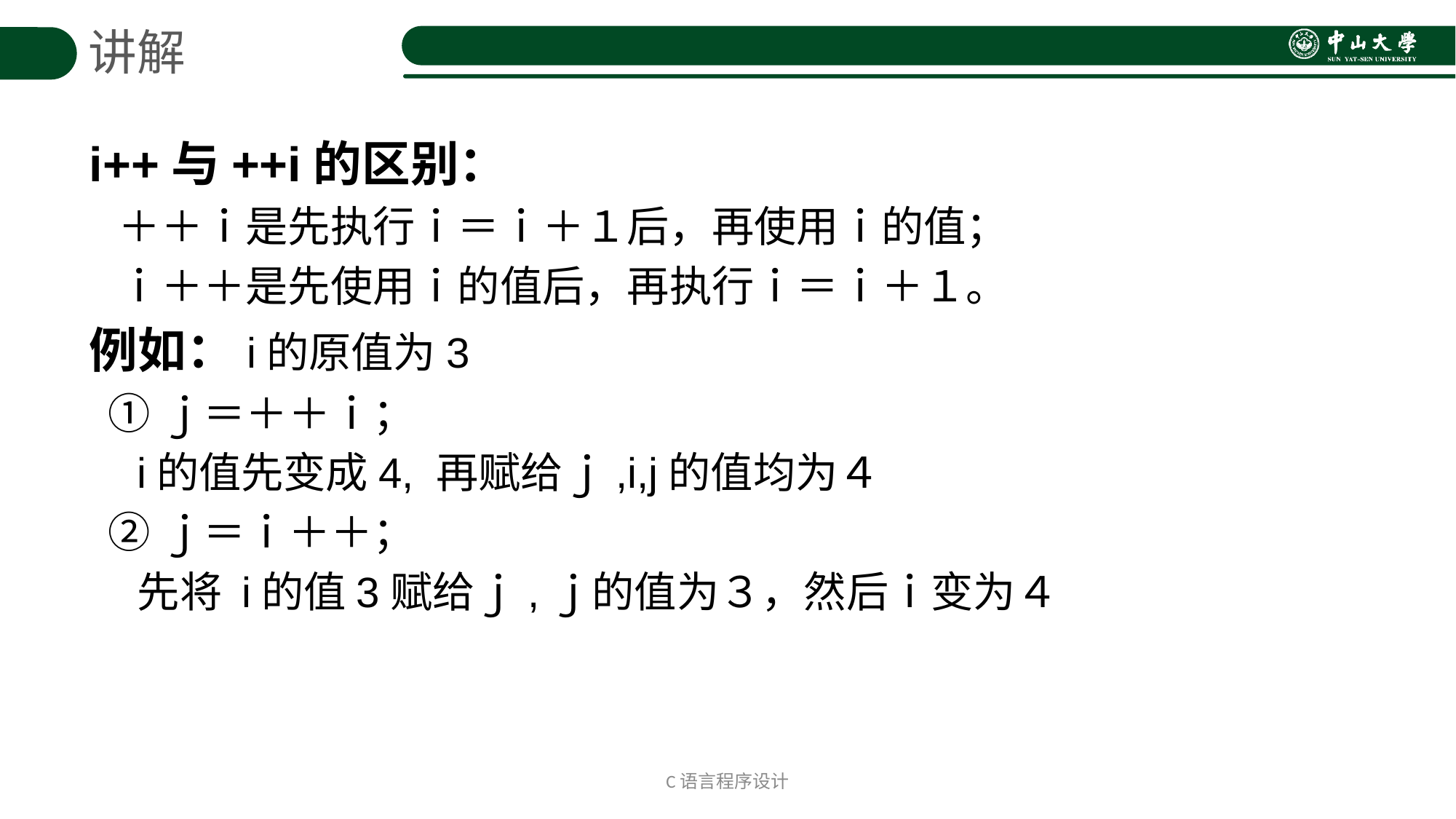

讲解
i++与++i的区别：
  ＋＋ｉ是先执行ｉ＝ｉ＋１后，再使用ｉ的值；
  ｉ＋＋是先使用ｉ的值后，再执行ｉ＝ｉ＋１。
例如：i的原值为3
  ①ｊ＝＋＋ｉ；
    i的值先变成4, 再赋给ｊ,i,j的值均为４
  ②ｊ＝ｉ＋＋；
    先将 i的值3赋给ｊ,ｊ的值为３，然后ｉ变为４

C语言程序设计
21